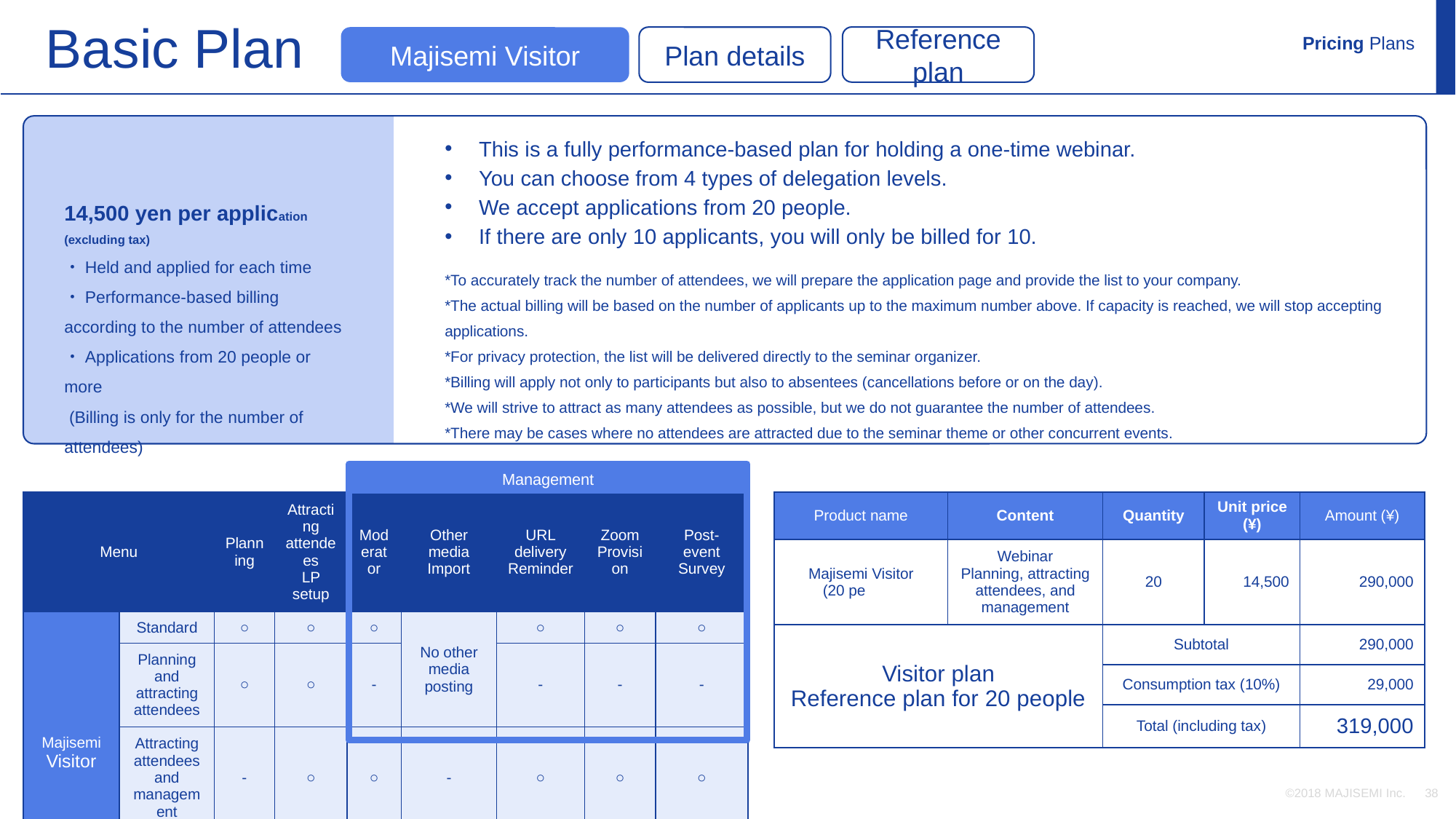

Basic Plan
Pricing Plans
Reference plan
Majisemi Visitor
Plan details

This is a fully performance-based plan for holding a one-time webinar.
You can choose from 4 types of delegation levels.
We accept applications from 20 people.
If there are only 10 applicants, you will only be billed for 10.
14,500 yen per application (excluding tax)
・Held and applied for each time
・Performance-based billing according to the number of attendees
・Applications from 20 people or more
 (Billing is only for the number of attendees)
*To accurately track the number of attendees, we will prepare the application page and provide the list to your company.
*The actual billing will be based on the number of applicants up to the maximum number above. If capacity is reached, we will stop accepting applications.
*For privacy protection, the list will be delivered directly to the seminar organizer.
*Billing will apply not only to participants but also to absentees (cancellations before or on the day).
*We will strive to attract as many attendees as possible, but we do not guarantee the number of attendees.
*There may be cases where no attendees are attracted due to the seminar theme or other concurrent events.
Management
Management
| Product name | Content | Quantity | Unit price (¥) | Amount (¥) |
| --- | --- | --- | --- | --- |
| Majisemi Visitor (20 people) | Webinar Planning, attracting attendees, and management | 20 | 14,500 | 290,000 |
| Visitor plan Reference plan for 20 people |  | Subtotal |  | 290,000 |
|  |  | Consumption tax (10%) |  | 29,000 |
|  |  | Total (including tax) |  | 319,000 |
| Menu |  | Planning | Attracting attendees LP setup | Moderator | Other media Import | URL delivery Reminder | Zoom Provision | Post-event Survey |
| --- | --- | --- | --- | --- | --- | --- | --- | --- |
| Majisemi Visitor | Standard | ○ | ○ | ○ | No other media posting | ○ | ○ | ○ |
|  | Planning and attracting attendees | ○ | ○ | - |  | - | - | - |
|  | Attracting attendees and management | - | ○ | ○ | - | ○ | ○ | ○ |
|  | Attracting attendees only | - | ○ | - | - | - | - | - |
©2018 MAJISEMI Inc.
38